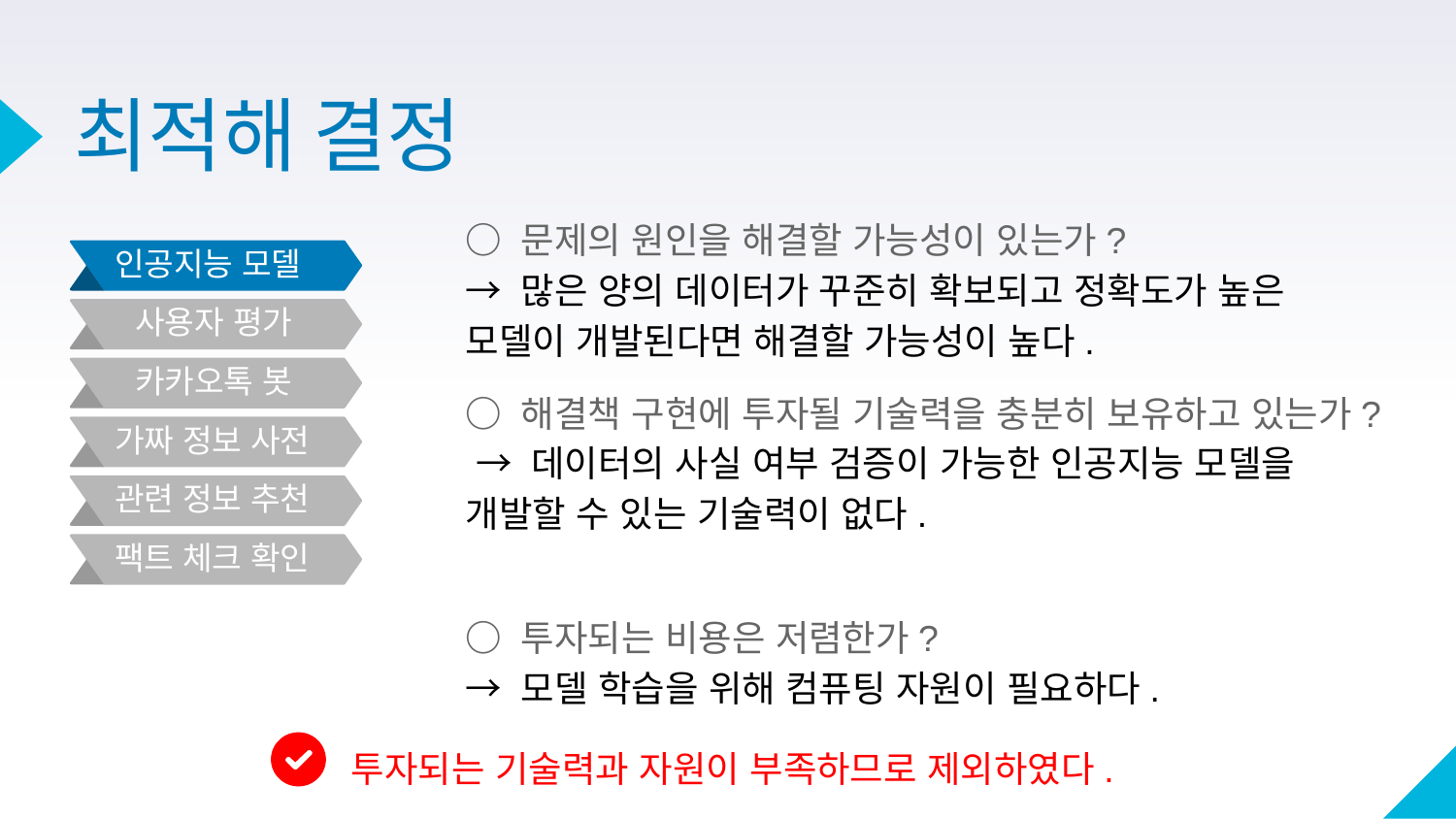

최적해 결정
○ 문제의 원인을 해결할 가능성이 있는가?
→ 많은 양의 데이터가 꾸준히 확보되고 정확도가 높은 모델이 개발된다면 해결할 가능성이 높다.

# 인공지능 모델

사용자 평가

카카오톡 봇
○ 해결책 구현에 투자될 기술력을 충분히 보유하고 있는가?
 → 데이터의 사실 여부 검증이 가능한 인공지능 모델을 개발할 수 있는 기술력이 없다.

가짜 정보 사전

관련 정보 추천

팩트 체크 확인

○ 투자되는 비용은 저렴한가?
→ 모델 학습을 위해 컴퓨팅 자원이 필요하다.

투자되는 기술력과 자원이 부족하므로 제외하였다.